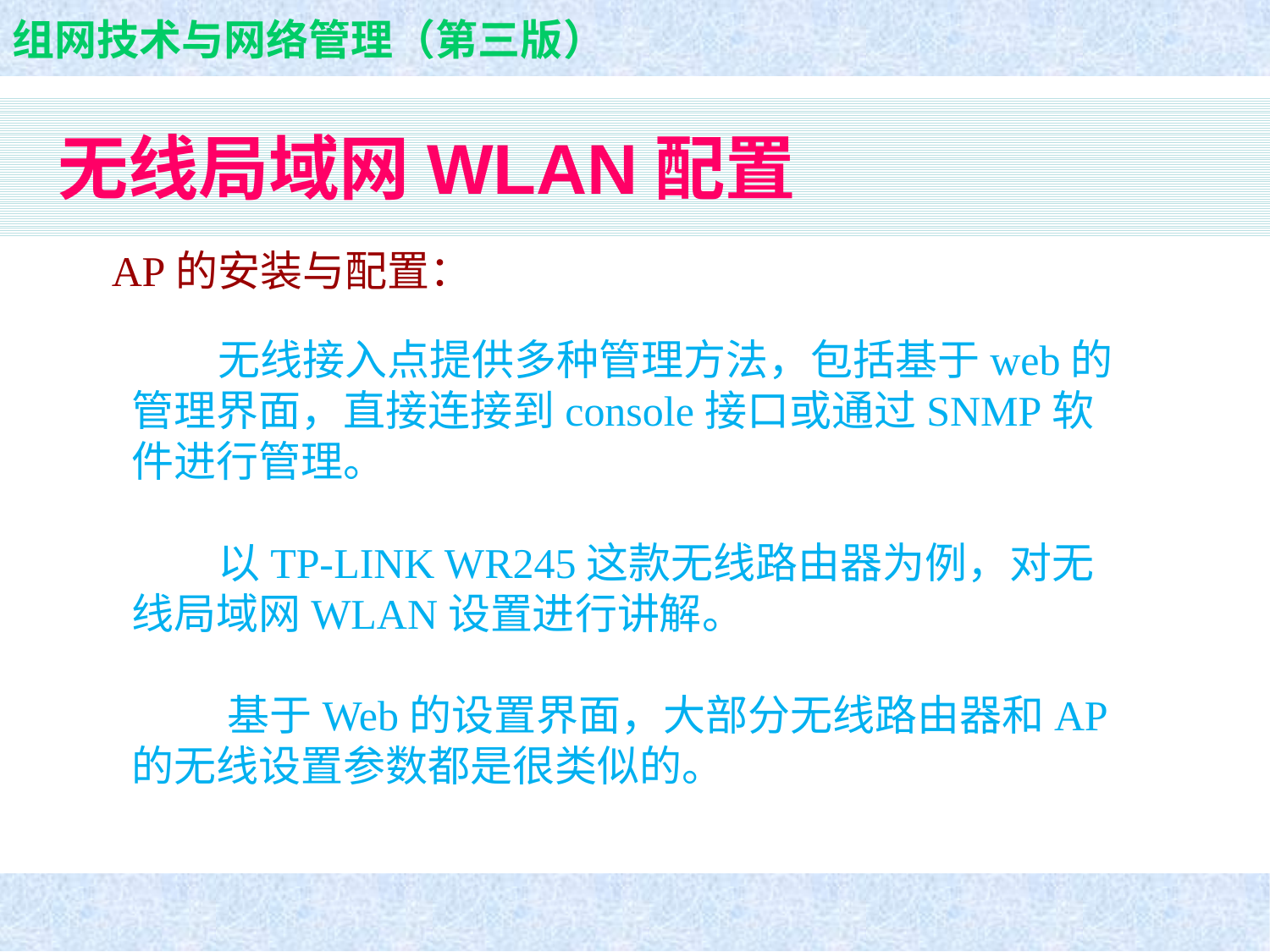

# 无线局域网WLAN配置
AP的安装与配置：
        无线接入点提供多种管理方法，包括基于web的管理界面，直接连接到console接口或通过SNMP软件进行管理。

        以TP-LINK WR245这款无线路由器为例，对无线局域网WLAN设置进行讲解。

         基于Web的设置界面，大部分无线路由器和AP的无线设置参数都是很类似的。